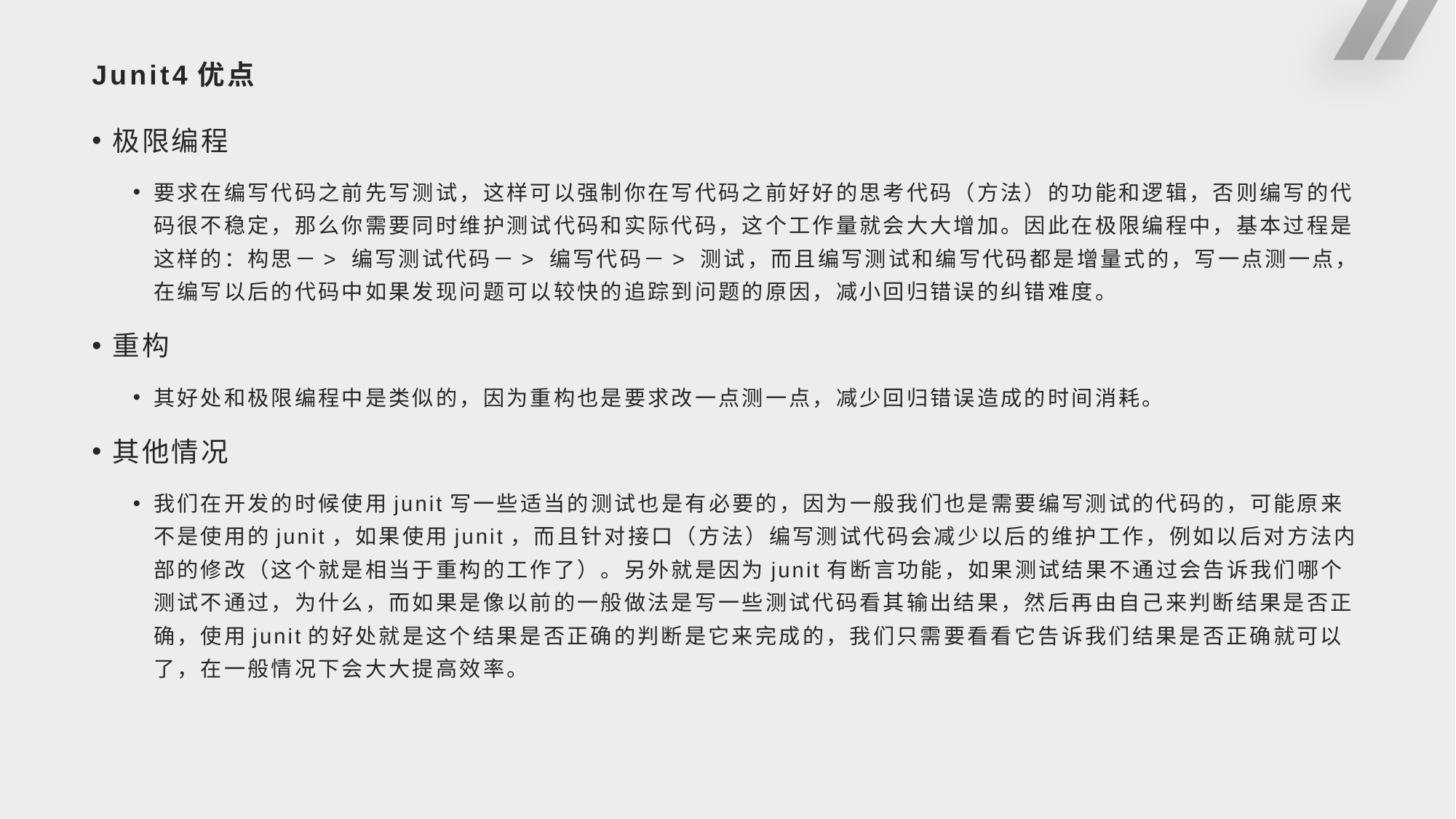

# Junit4优点
极限编程
要求在编写代码之前先写测试，这样可以强制你在写代码之前好好的思考代码（方法）的功能和逻辑，否则编写的代码很不稳定，那么你需要同时维护测试代码和实际代码，这个工作量就会大大增加。因此在极限编程中，基本过程是这样的：构思－> 编写测试代码－> 编写代码－> 测试，而且编写测试和编写代码都是增量式的，写一点测一点，在编写以后的代码中如果发现问题可以较快的追踪到问题的原因，减小回归错误的纠错难度。
重构
其好处和极限编程中是类似的，因为重构也是要求改一点测一点，减少回归错误造成的时间消耗。
其他情况
我们在开发的时候使用junit写一些适当的测试也是有必要的，因为一般我们也是需要编写测试的代码的，可能原来不是使用的junit，如果使用junit，而且针对接口（方法）编写测试代码会减少以后的维护工作，例如以后对方法内部的修改（这个就是相当于重构的工作了）。另外就是因为junit有断言功能，如果测试结果不通过会告诉我们哪个测试不通过，为什么，而如果是像以前的一般做法是写一些测试代码看其输出结果，然后再由自己来判断结果是否正确，使用junit的好处就是这个结果是否正确的判断是它来完成的，我们只需要看看它告诉我们结果是否正确就可以了，在一般情况下会大大提高效率。